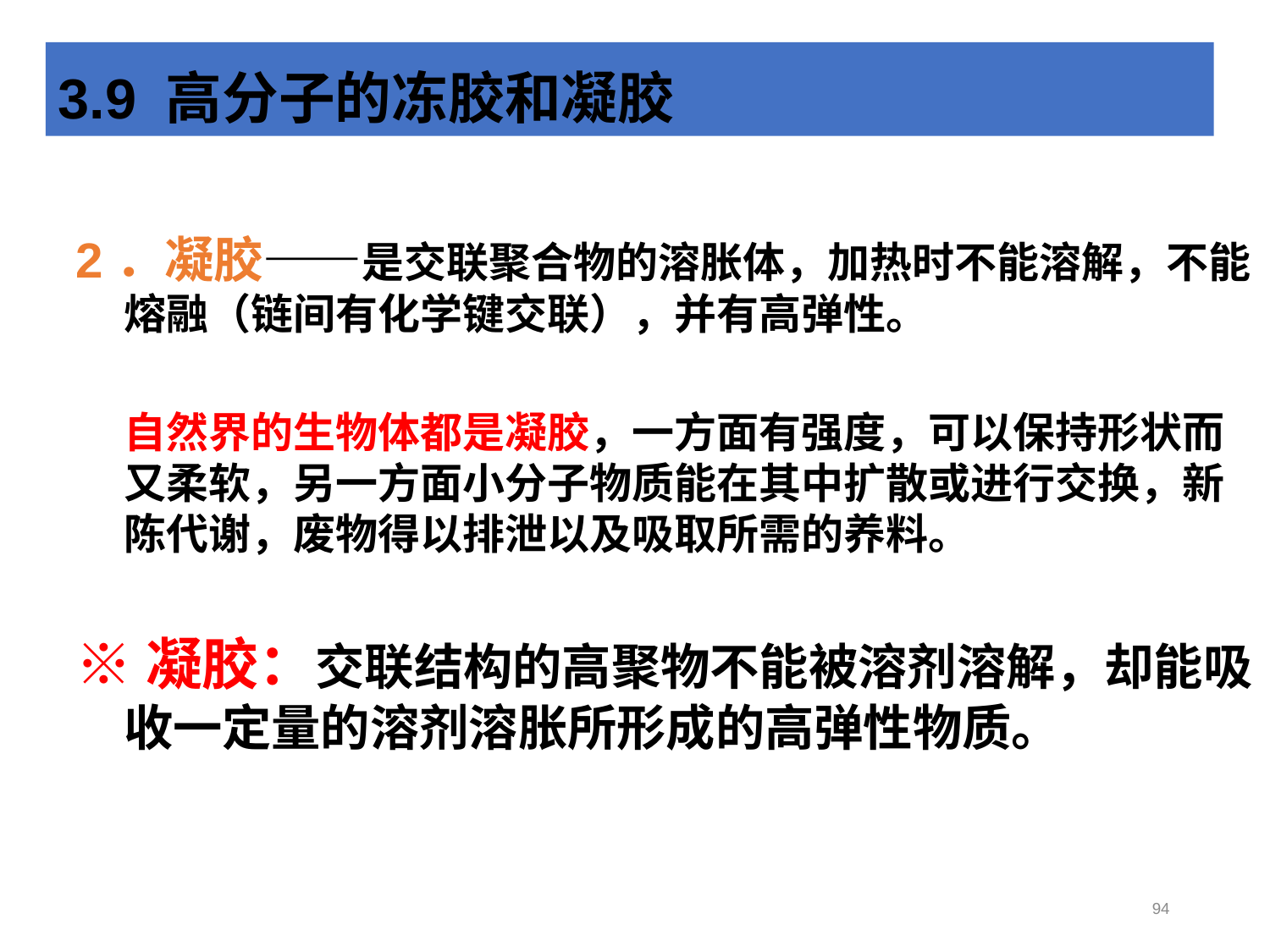

3.9 高分子的冻胶和凝胶
2．凝胶——是交联聚合物的溶胀体，加热时不能溶解，不能熔融（链间有化学键交联），并有高弹性。

    自然界的生物体都是凝胶，一方面有强度，可以保持形状而又柔软，另一方面小分子物质能在其中扩散或进行交换，新陈代谢，废物得以排泄以及吸取所需的养料。

※凝胶：交联结构的高聚物不能被溶剂溶解，却能吸收一定量的溶剂溶胀所形成的高弹性物质。
94